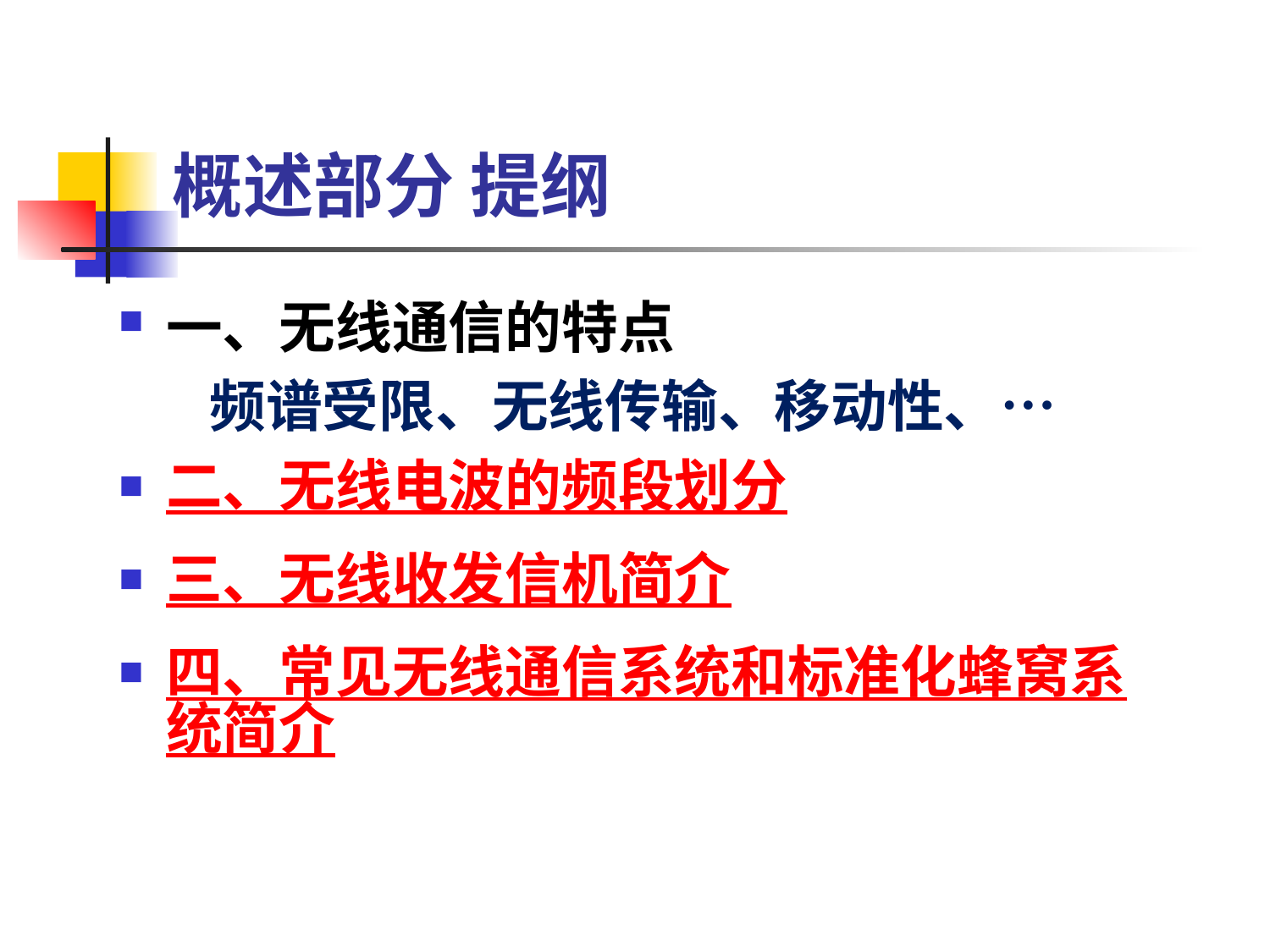

# 概述部分 提纲
一、无线通信的特点
      频谱受限、无线传输、移动性、…
二、无线电波的频段划分
三、无线收发信机简介
四、常见无线通信系统和标准化蜂窝系统简介